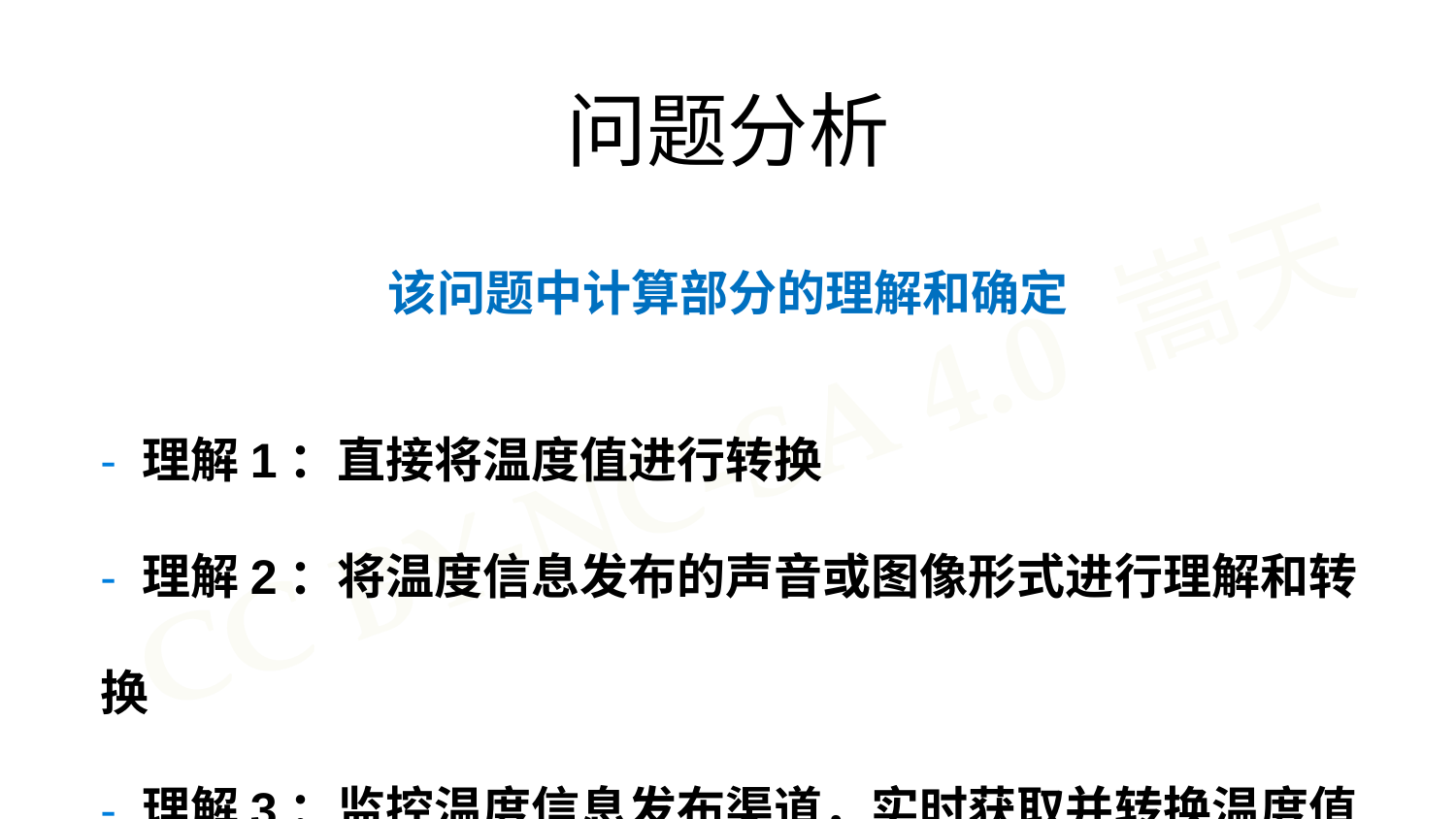

问题分析
该问题中计算部分的理解和确定
- 理解1：直接将温度值进行转换
- 理解2：将温度信息发布的声音或图像形式进行理解和转换
- 理解3：监控温度信息发布渠道，实时获取并转换温度值